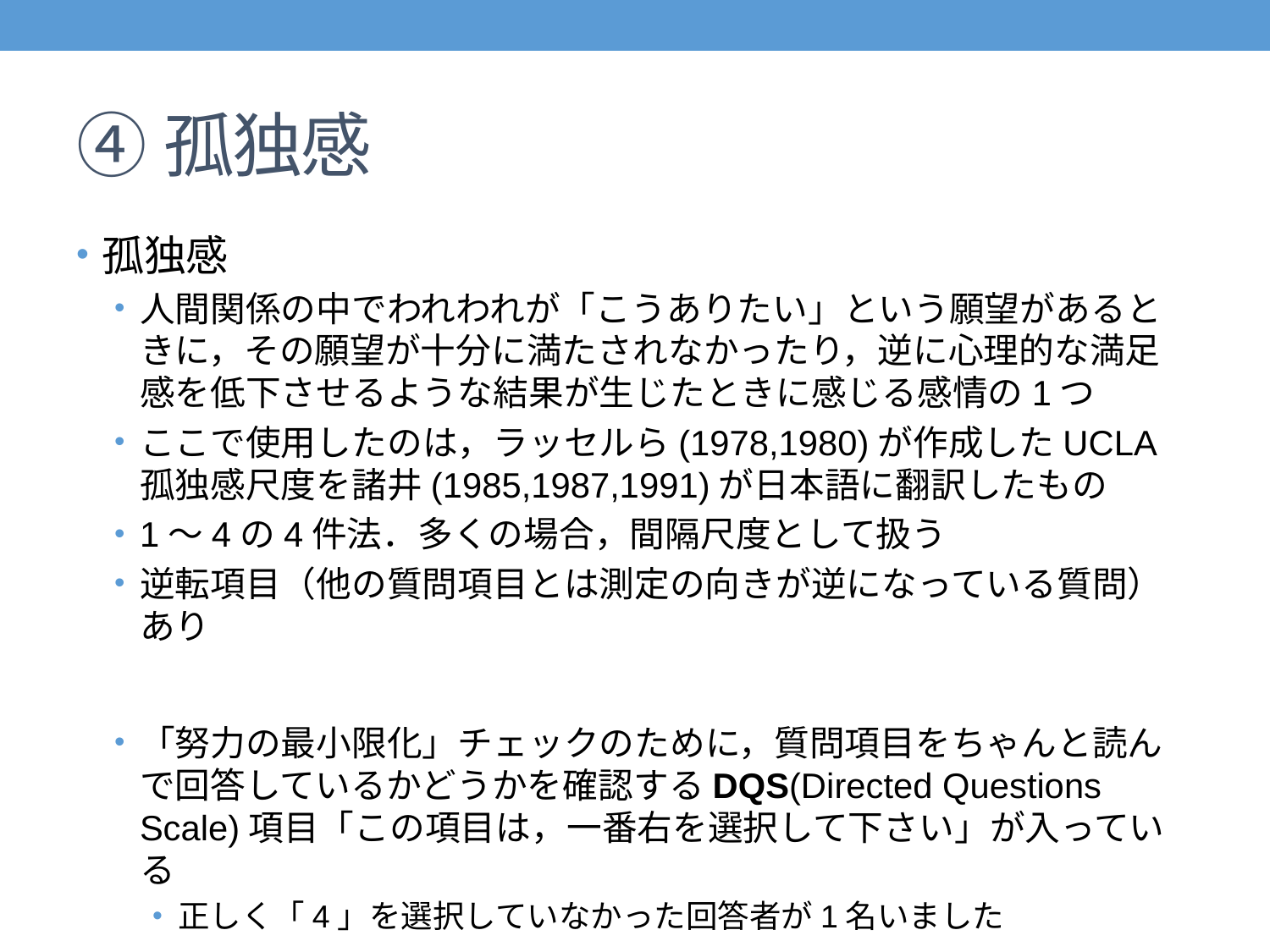

# ④孤独感
孤独感
人間関係の中でわれわれが「こうありたい」という願望があるときに，その願望が十分に満たされなかったり，逆に心理的な満足感を低下させるような結果が生じたときに感じる感情の1つ
ここで使用したのは，ラッセルら(1978,1980)が作成したUCLA孤独感尺度を諸井(1985,1987,1991)が日本語に翻訳したもの
1～4の4件法．多くの場合，間隔尺度として扱う
逆転項目（他の質問項目とは測定の向きが逆になっている質問）あり

「努力の最小限化」チェックのために，質問項目をちゃんと読んで回答しているかどうかを確認するDQS(Directed Questions Scale)項目「この項目は，一番右を選択して下さい」が入っている
正しく「4」を選択していなかった回答者が1名いました